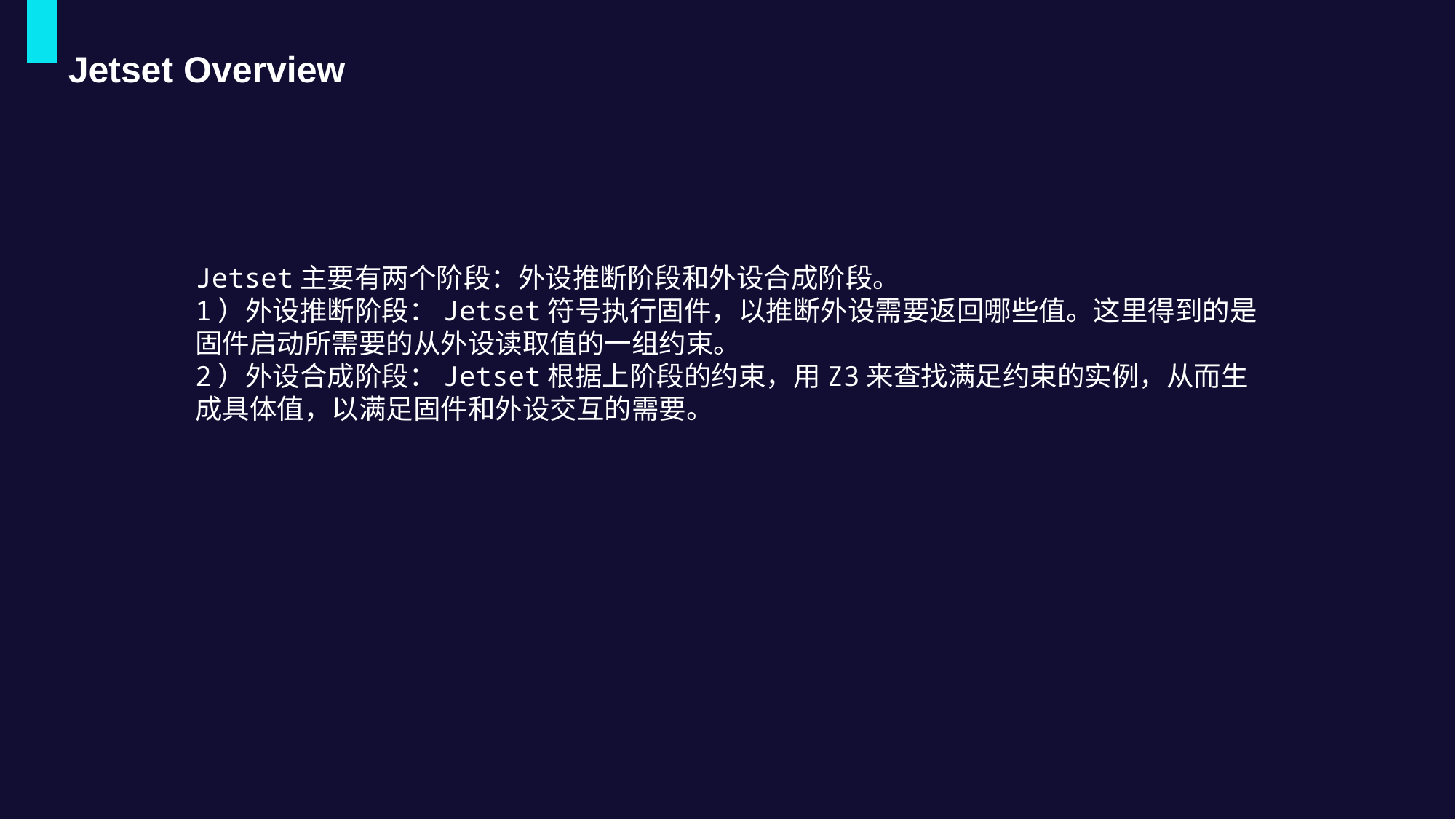

Jetset Overview

Jetset主要有两个阶段：外设推断阶段和外设合成阶段。
1）外设推断阶段：Jetset符号执行固件，以推断外设需要返回哪些值。这里得到的是固件启动所需要的从外设读取值的一组约束。
2）外设合成阶段：Jetset根据上阶段的约束，用Z3来查找满足约束的实例，从而生成具体值，以满足固件和外设交互的需要。